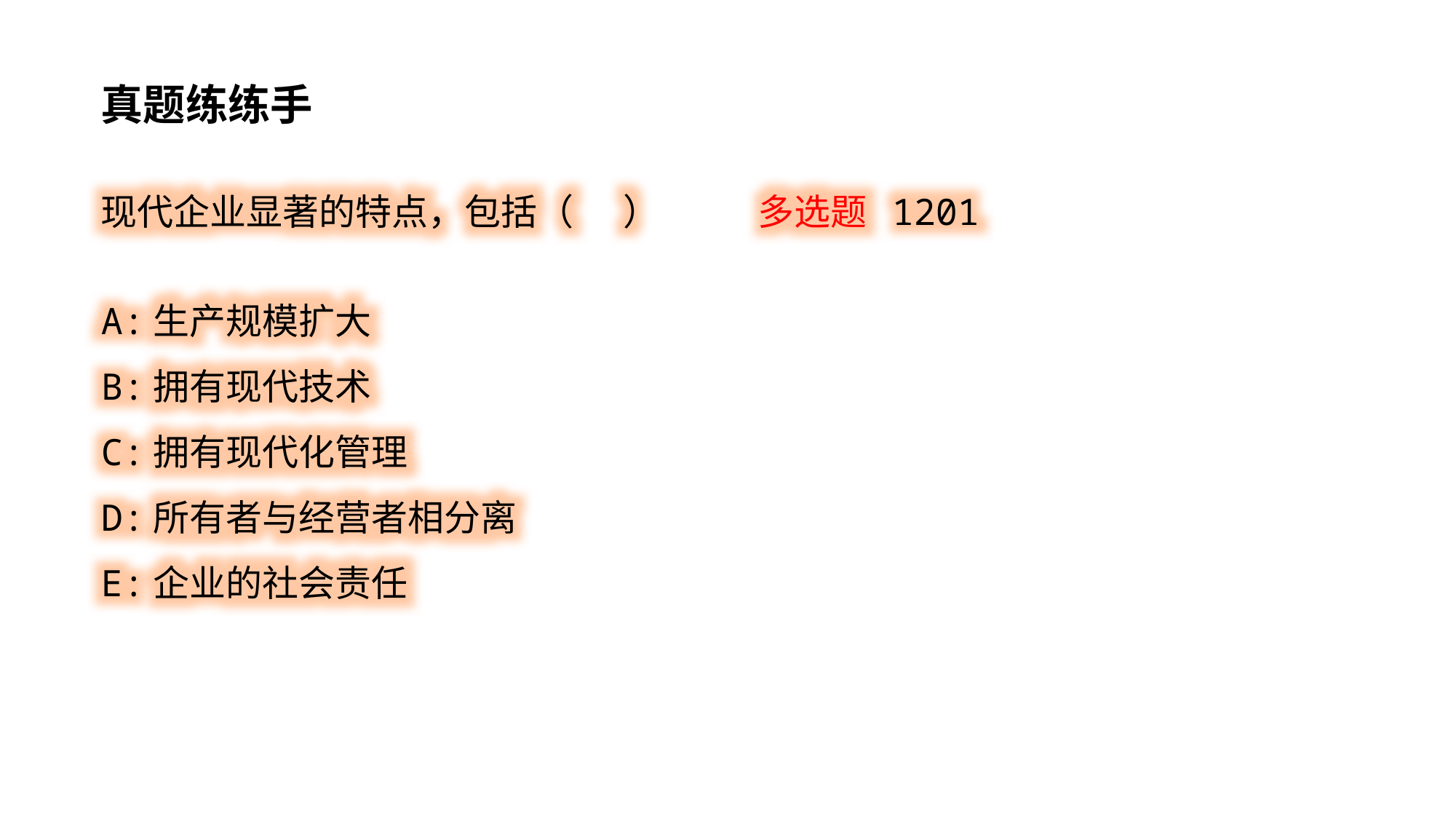

真题练练手
现代企业显著的特点，包括（      ）            多选题  1201
A:生产规模扩大
B:拥有现代技术
C:拥有现代化管理
D:所有者与经营者相分离
E:企业的社会责任